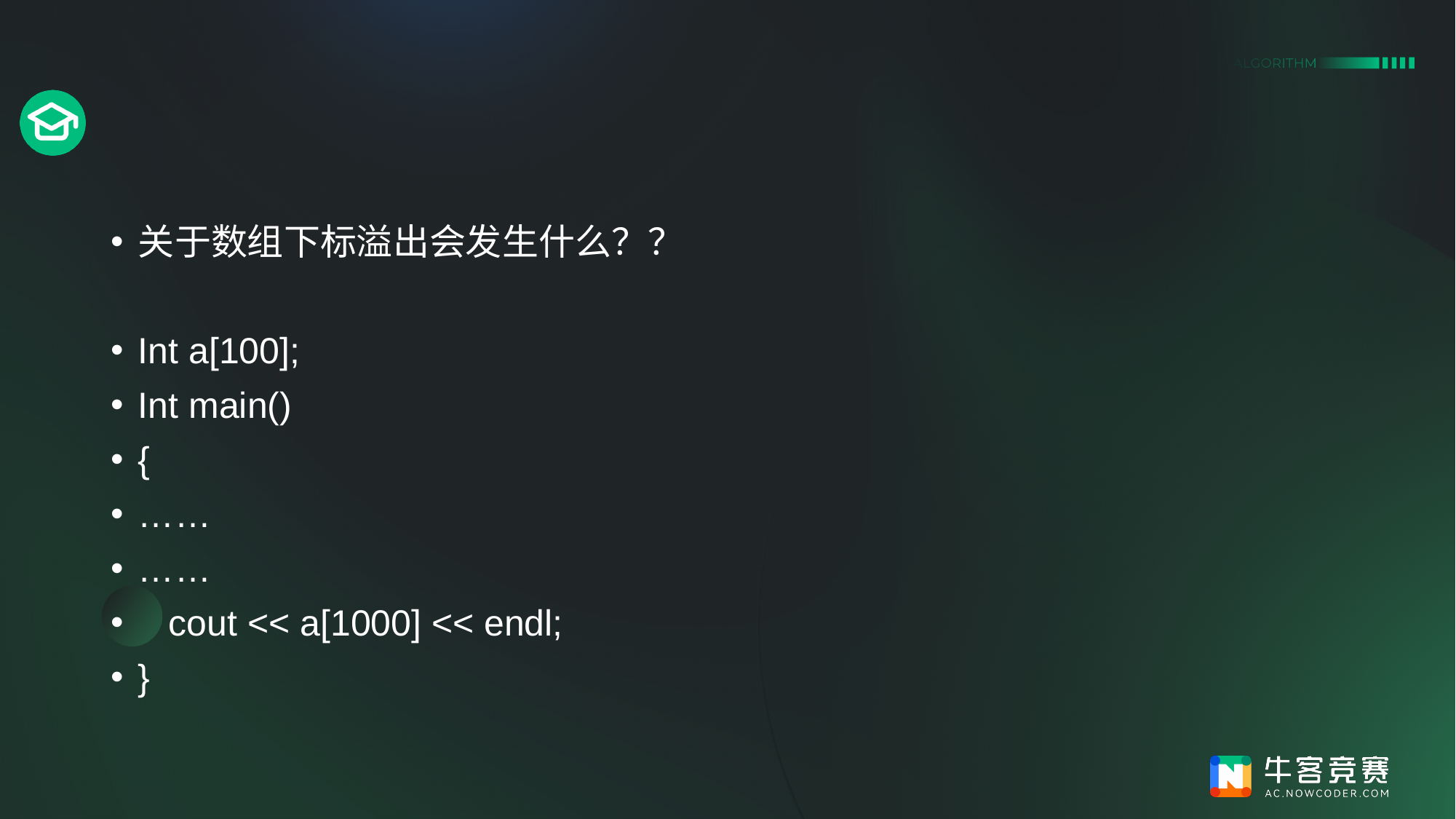

#
关于数组下标溢出会发生什么？？

Int a[100];
Int main()
{
……
……
   cout << a[1000] << endl;
}